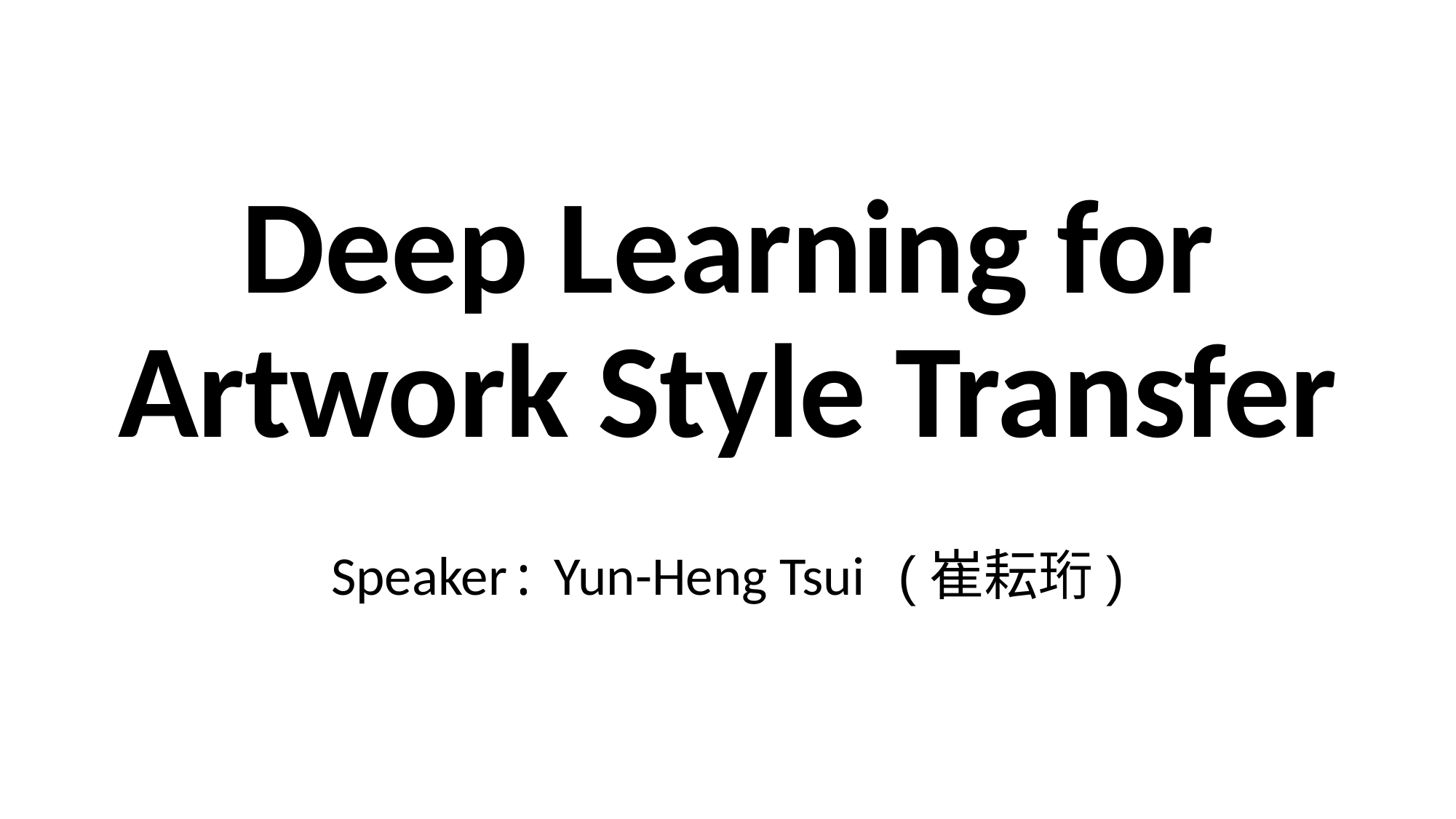

Deep Learning for Artwork Style Transfer
Speaker: Yun-Heng Tsui (崔耘珩)